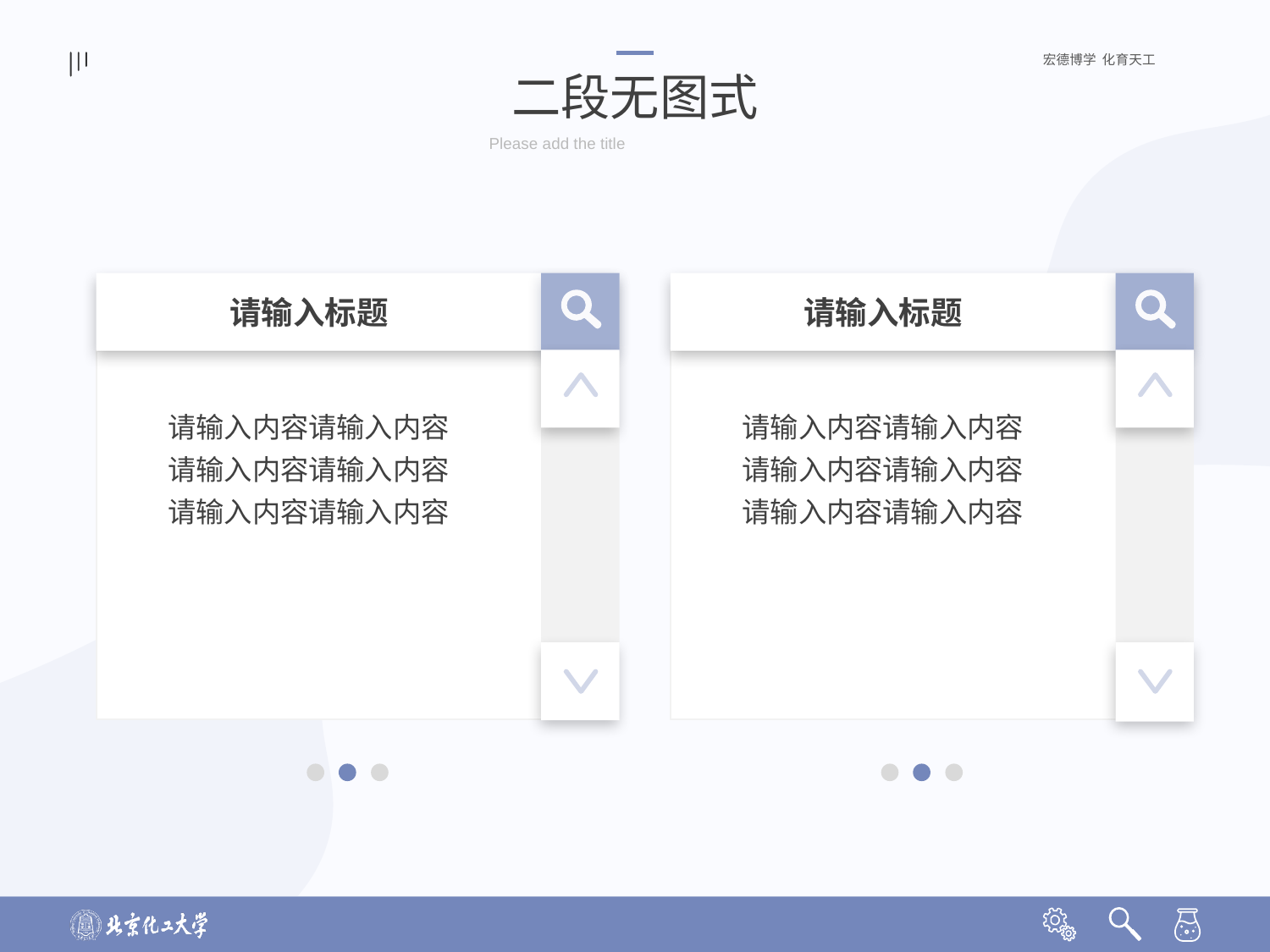

二段无图式
Please add the title
请输入标题

请输入标题

请输入标题
请输入标题

请输入内容请输入内容
请输入内容请输入内容
请输入内容请输入内容
请输入内容请输入内容
请输入内容请输入内容
请输入内容请输入内容